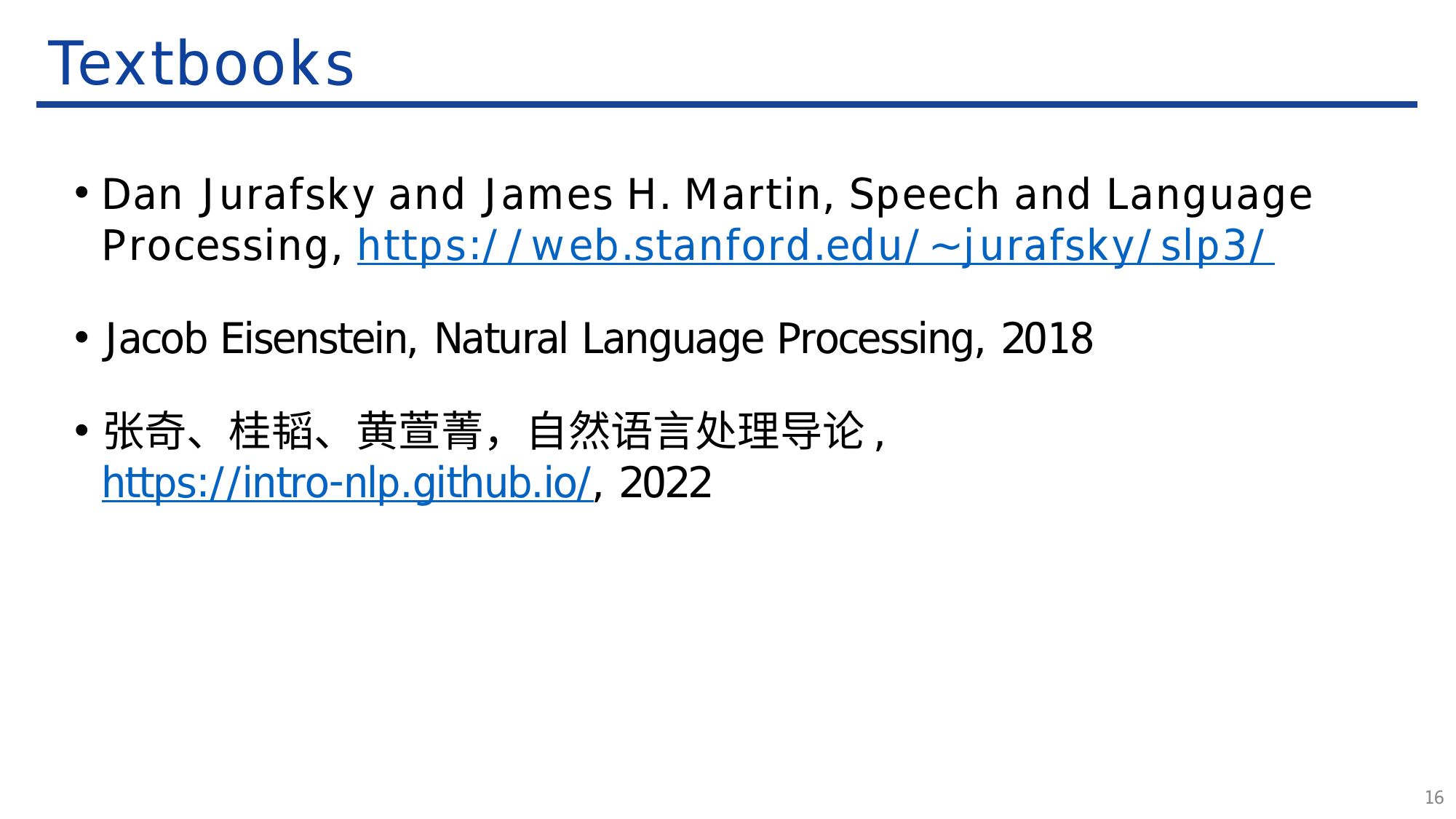

# Textbooks
Dan Jurafsky and James H. Martin, Speech and Language Processing, https://web.stanford.edu/~jurafsky/slp3/
Jacob Eisenstein, Natural Language Processing, 2018
张奇、桂韬、黄萱菁，自然语言处理导论, https://intro-nlp.github.io/, 2022
16